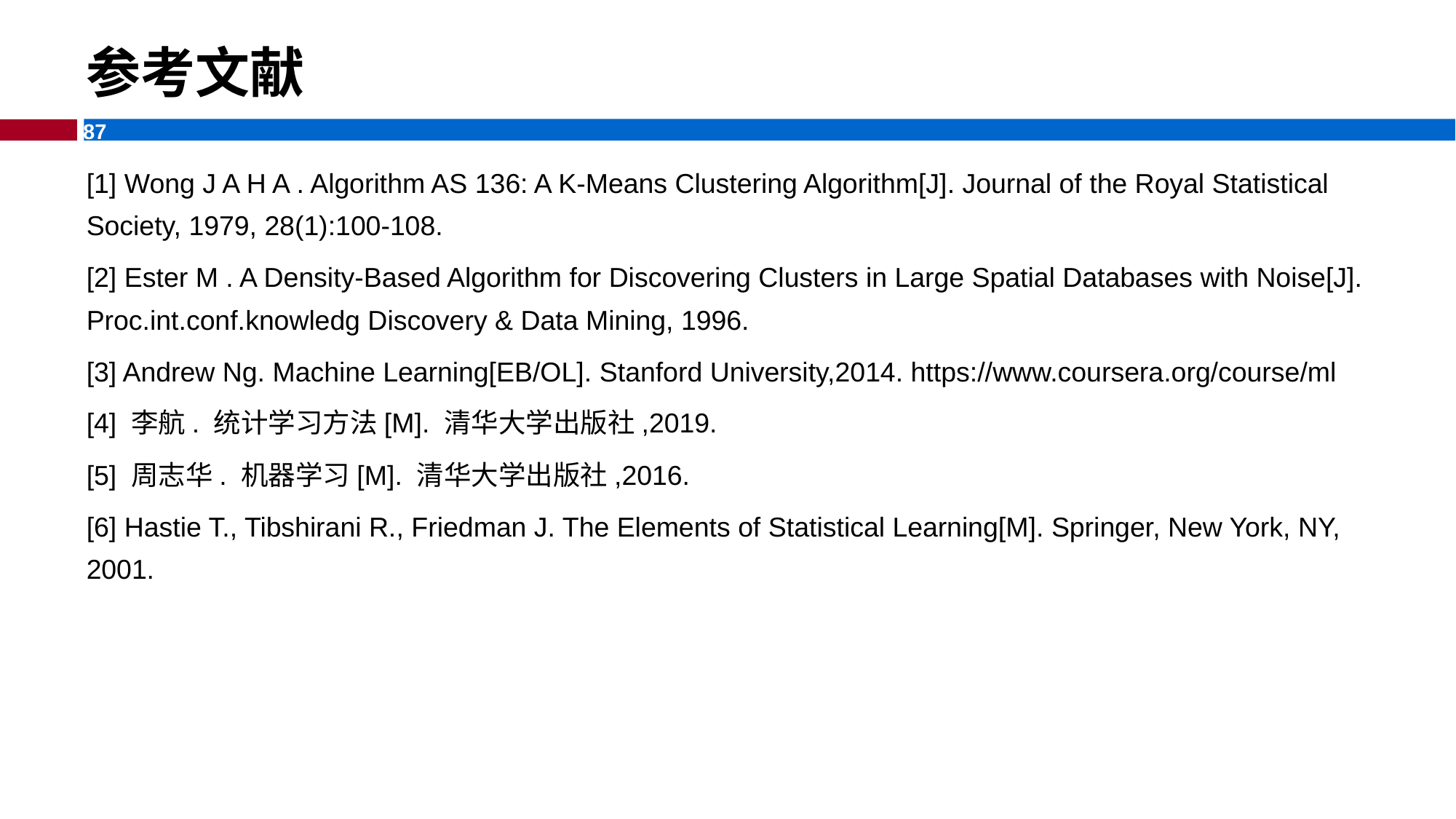

参考文献
[1] Wong J A H A . Algorithm AS 136: A K-Means Clustering Algorithm[J]. Journal of the Royal Statistical Society, 1979, 28(1):100-108.
[2] Ester M . A Density-Based Algorithm for Discovering Clusters in Large Spatial Databases with Noise[J]. Proc.int.conf.knowledg Discovery & Data Mining, 1996.
[3] Andrew Ng. Machine Learning[EB/OL]. Stanford University,2014. https://www.coursera.org/course/ml
[4] 李航. 统计学习方法[M]. 清华大学出版社,2019.
[5] 周志华. 机器学习[M]. 清华大学出版社,2016.
[6] Hastie T., Tibshirani R., Friedman J. The Elements of Statistical Learning[M]. Springer, New York, NY, 2001.